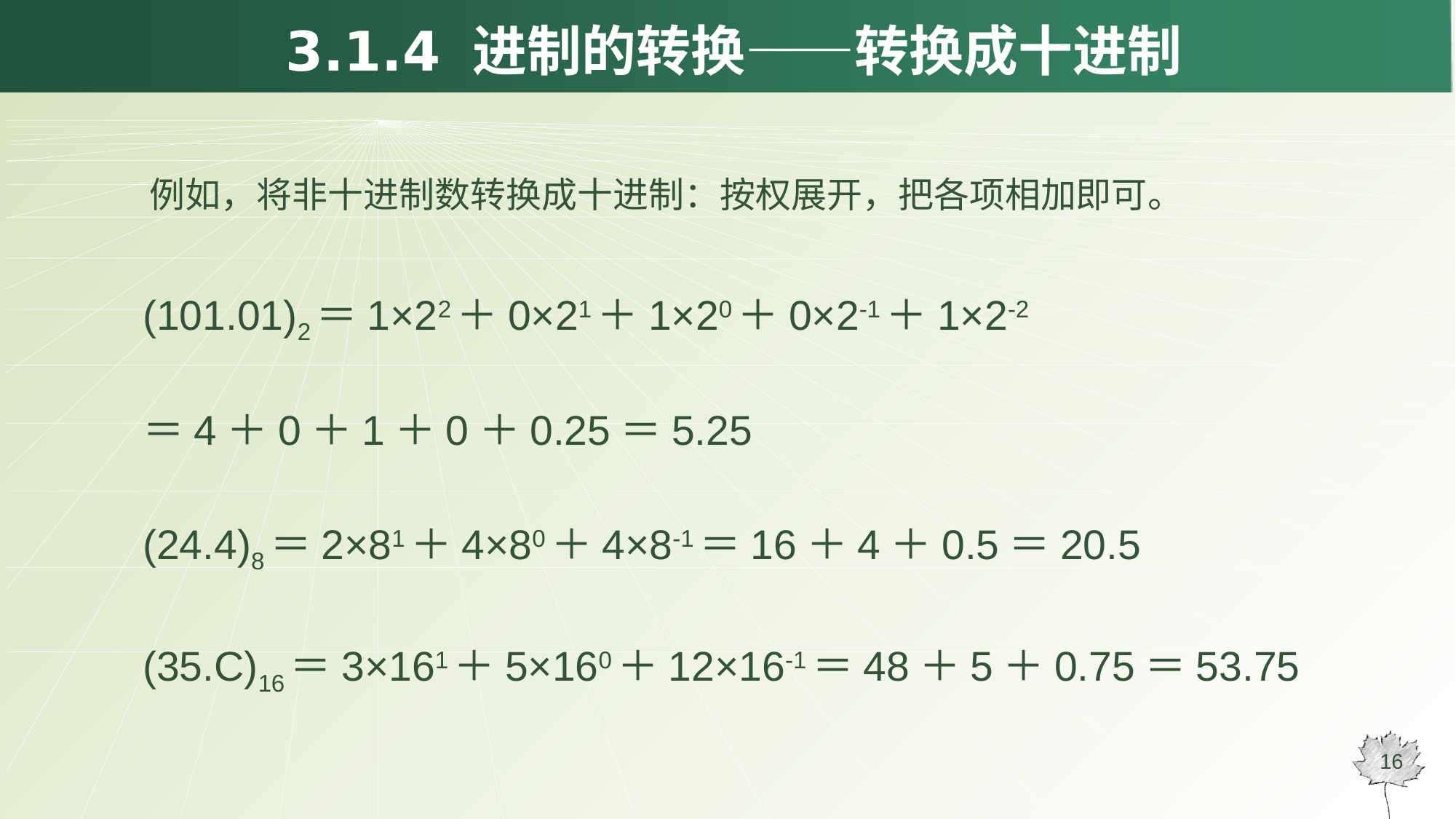

# 3.1.4 进制的转换——转换成十进制
例如，将非十进制数转换成十进制：按权展开，把各项相加即可。
(101.01)2＝1×22＋0×21＋1×20＋0×2-1＋1×2-2
		＝4＋0＋1＋0＋0.25＝5.25
(24.4)8＝2×81＋4×80＋4×8-1＝16＋4＋0.5＝20.5
(35.C)16＝3×161＋5×160＋12×16-1＝48＋5＋0.75＝53.75

16